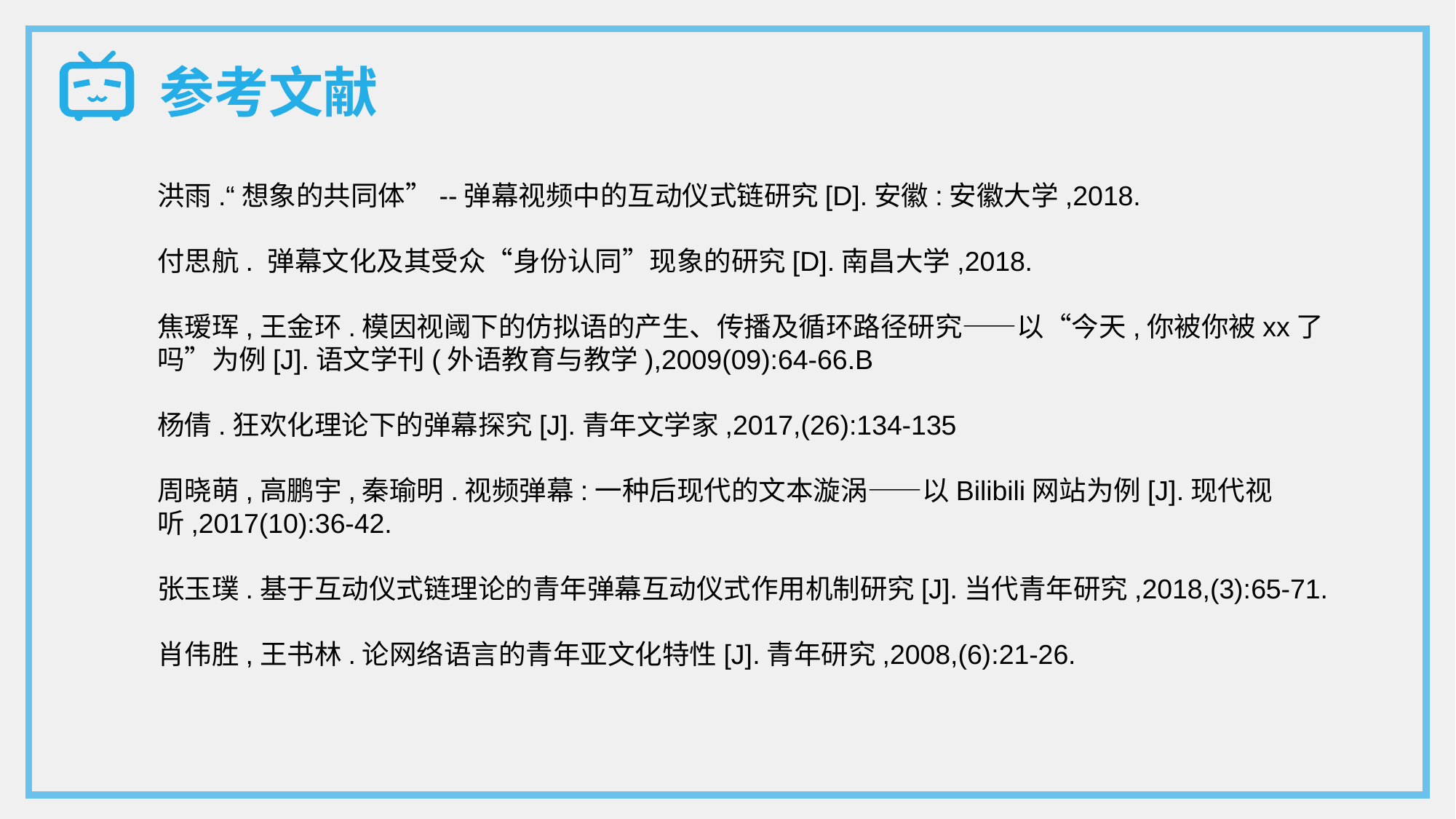

参考文献
洪雨.“想象的共同体”--弹幕视频中的互动仪式链研究[D].安徽:安徽大学,2018.

付思航. 弹幕文化及其受众“身份认同”现象的研究[D].南昌大学,2018.

焦瑷珲,王金环.模因视阈下的仿拟语的产生、传播及循环路径研究——以“今天,你被你被xx了吗”为例[J].语文学刊(外语教育与教学),2009(09):64-66.B

杨倩.狂欢化理论下的弹幕探究[J].青年文学家,2017,(26):134-135

周晓萌,高鹏宇,秦瑜明.视频弹幕:一种后现代的文本漩涡——以Bilibili网站为例[J].现代视听,2017(10):36-42.

张玉璞.基于互动仪式链理论的青年弹幕互动仪式作用机制研究[J].当代青年研究,2018,(3):65-71.

肖伟胜,王书林.论网络语言的青年亚文化特性[J].青年研究,2008,(6):21-26.